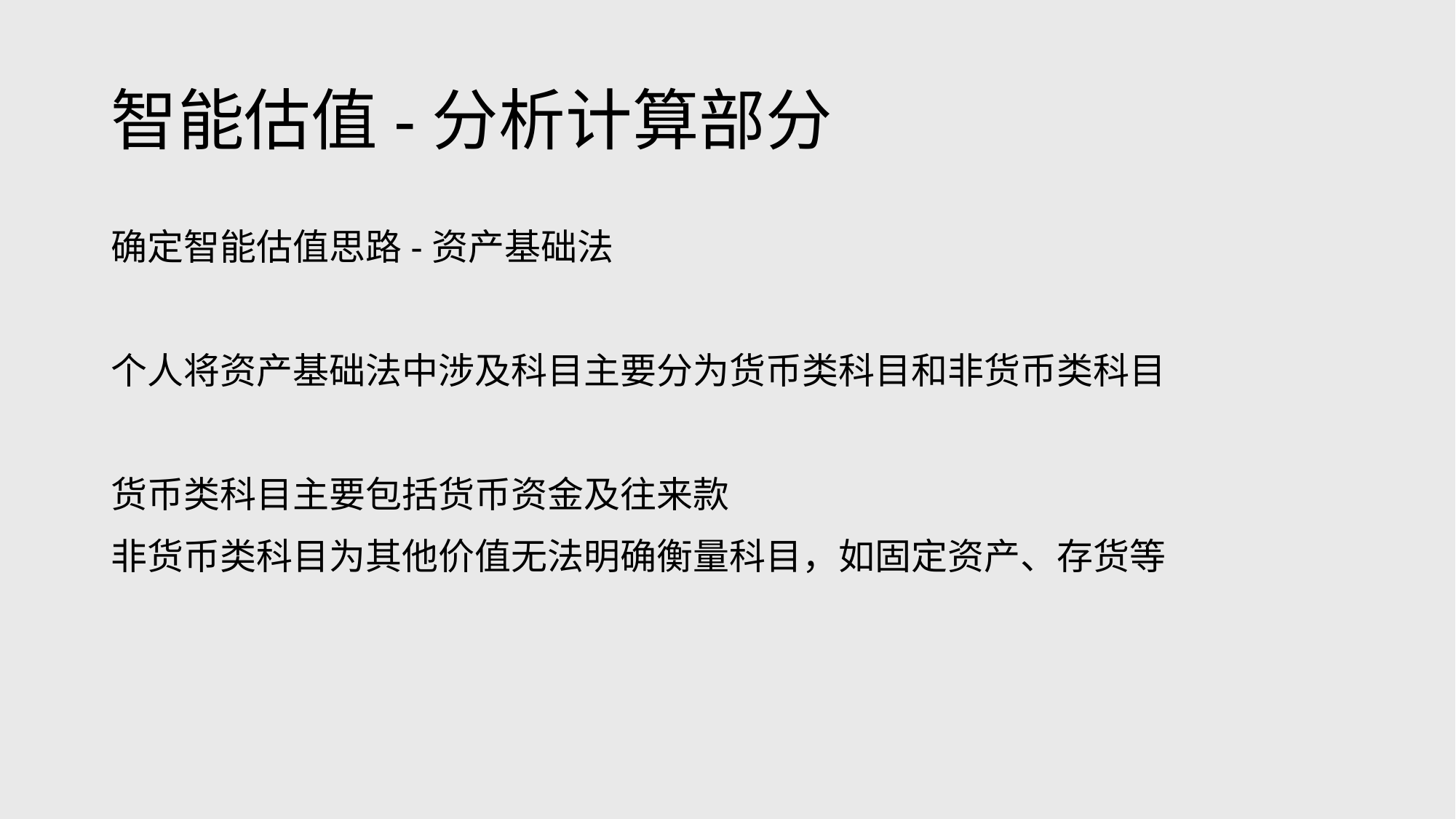

# 智能估值-分析计算部分
确定智能估值思路-资产基础法

个人将资产基础法中涉及科目主要分为货币类科目和非货币类科目

货币类科目主要包括货币资金及往来款
非货币类科目为其他价值无法明确衡量科目，如固定资产、存货等